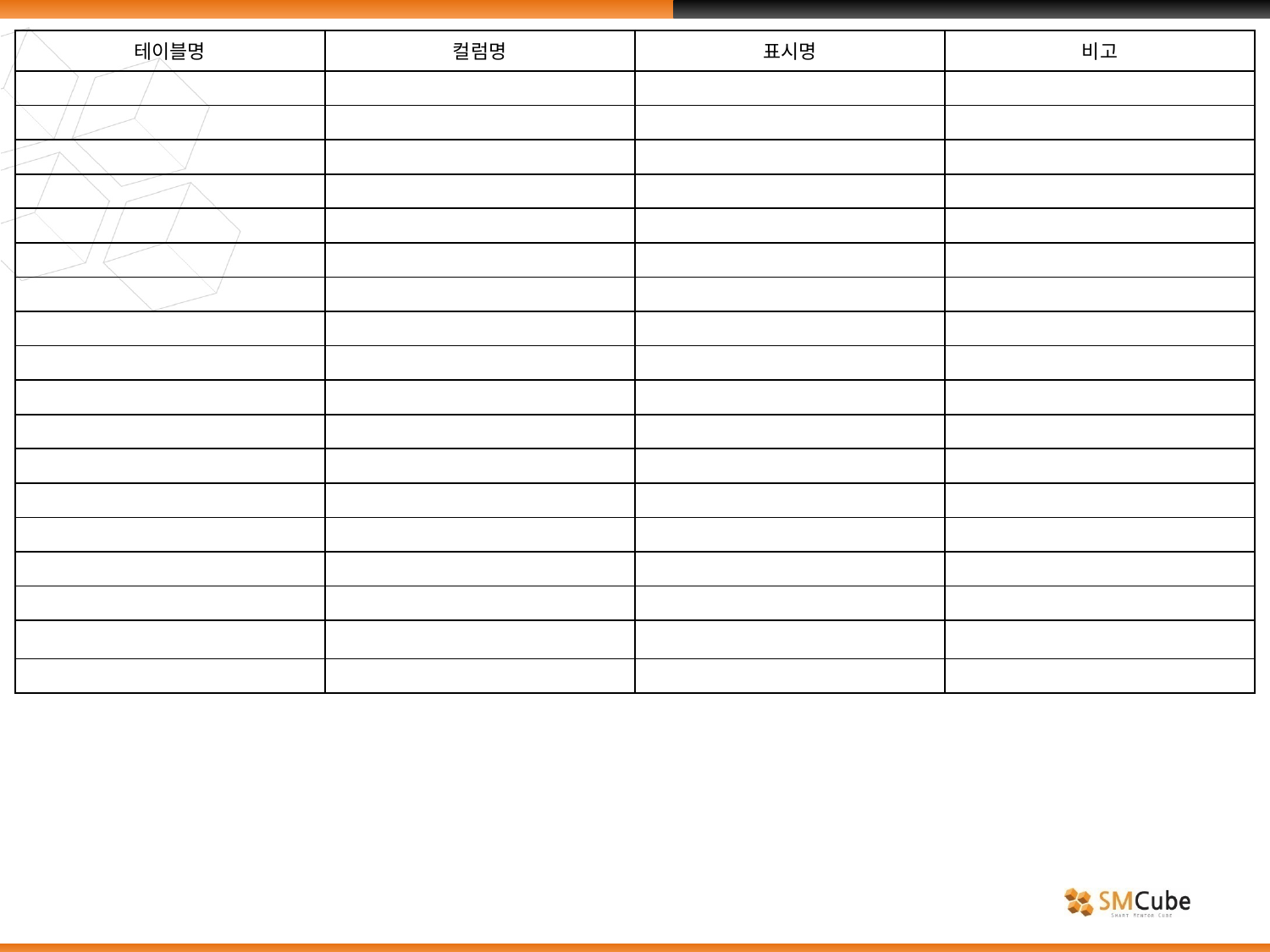

| 테이블명 | 컬럼명 | 표시명 | 비고 |
| --- | --- | --- | --- |
|  |  |  |  |
|  |  |  |  |
|  |  |  |  |
|  |  |  |  |
|  |  |  |  |
|  |  |  |  |
|  |  |  |  |
|  |  |  |  |
|  |  |  |  |
|  |  |  |  |
|  |  |  |  |
|  |  |  |  |
|  |  |  |  |
|  |  |  |  |
|  |  |  |  |
|  |  |  |  |
|  |  |  |  |
|  |  |  |  |